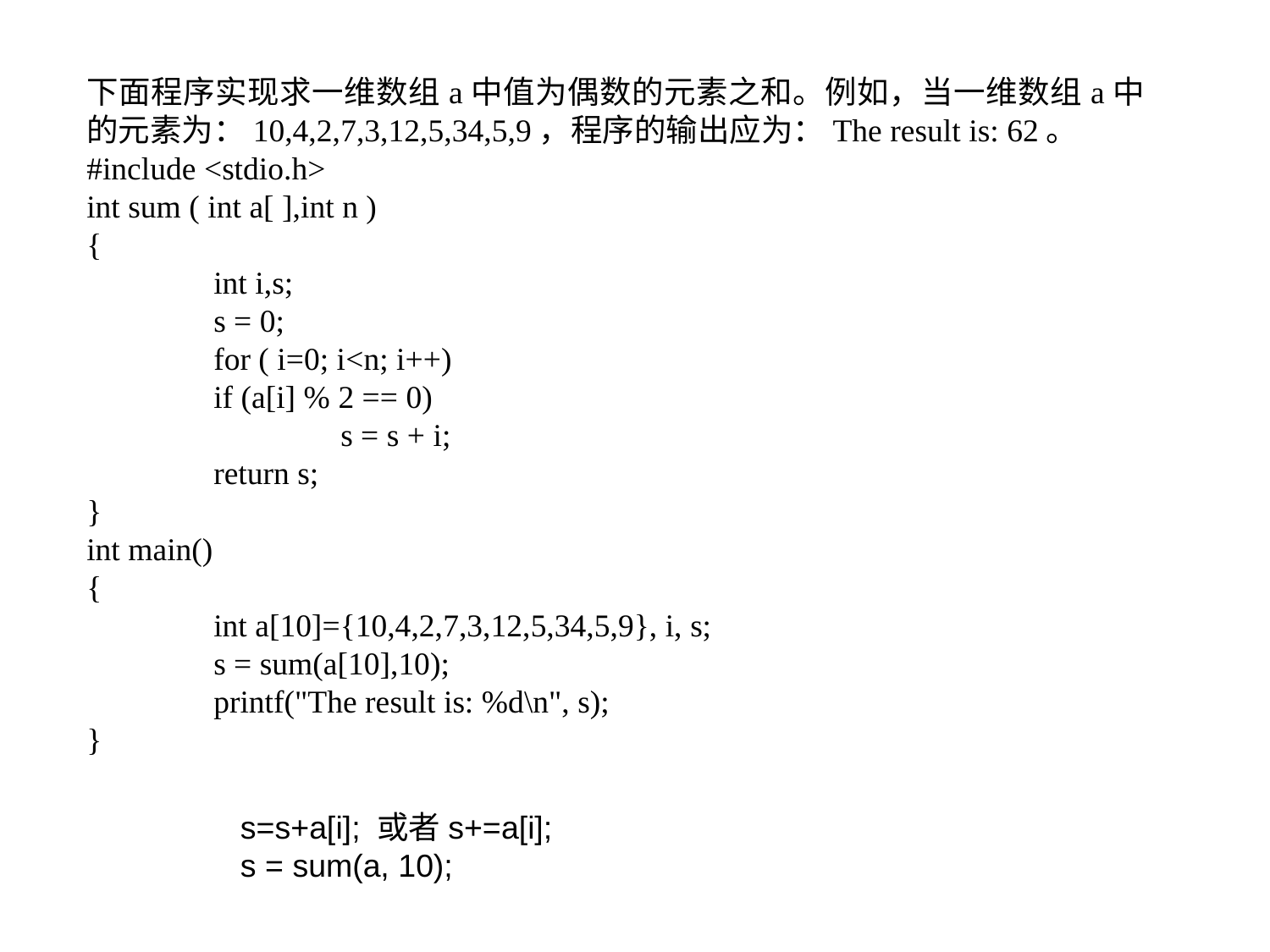

下面程序实现求一维数组a中值为偶数的元素之和。例如，当一维数组a中的元素为：10,4,2,7,3,12,5,34,5,9，程序的输出应为：The result is: 62。
#include <stdio.h>
int sum ( int a[ ],int n )
{
	int i,s;
	s = 0;
	for ( i=0; i<n; i++)
	if (a[i] % 2 == 0)
		s = s + i;
	return s;
}
int main()
{
	int a[10]={10,4,2,7,3,12,5,34,5,9}, i, s;
	s = sum(a[10],10);
	printf("The result is: %d\n", s);
}
s=s+a[i]; 或者s+=a[i];
s = sum(a, 10);